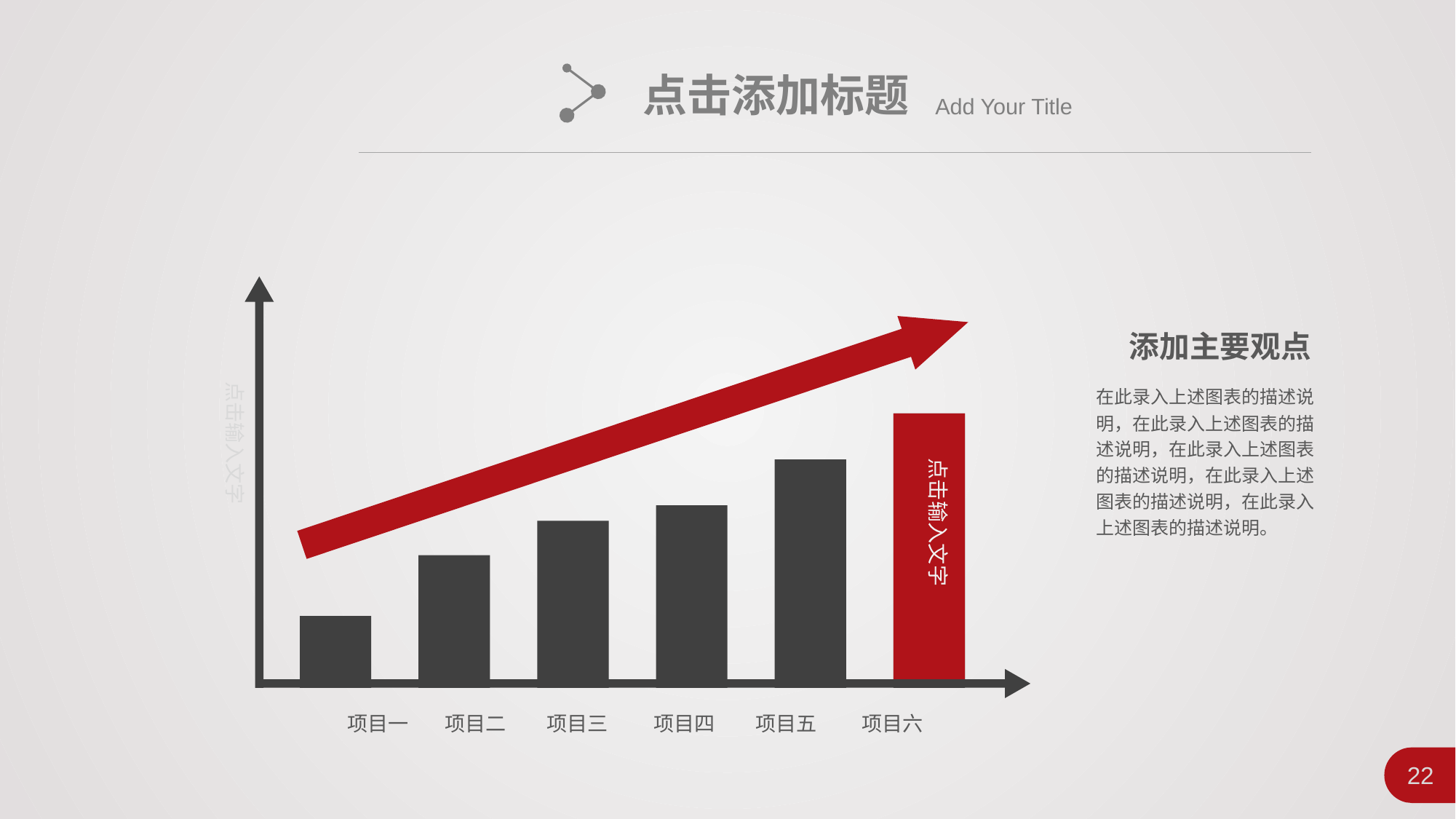

点击添加标题
Add Your Title
添加主要观点
点击输入文字
在此录入上述图表的描述说明，在此录入上述图表的描述说明，在此录入上述图表的描述说明，在此录入上述图表的描述说明，在此录入上述图表的描述说明。

点击输入文字

项目一        项目二         项目三          项目四         项目五          项目六